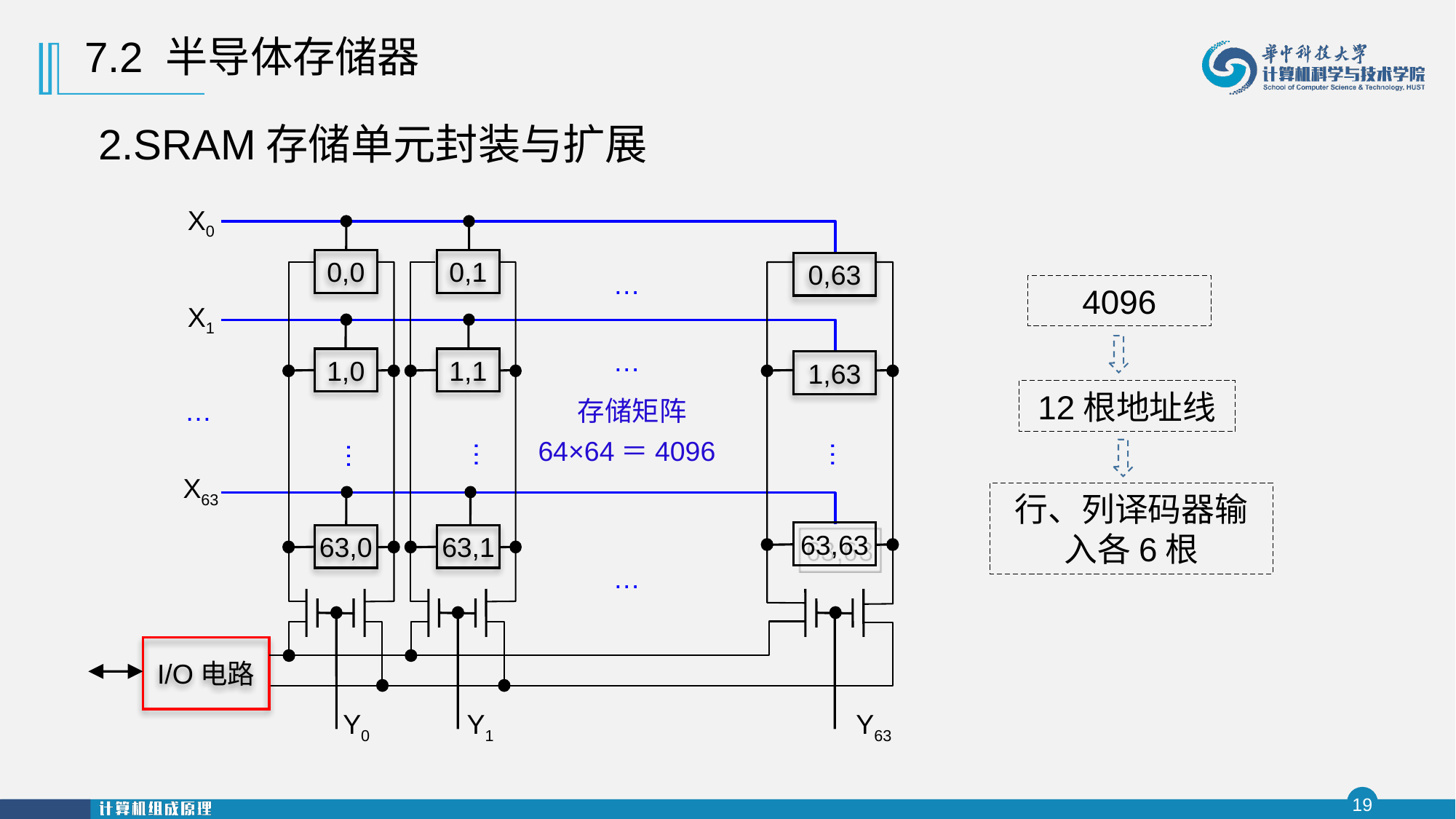

7.2 半导体存储器
2.SRAM存储单元封装与扩展
X0

X1

…
X63

0,0

1,0

…

63,0

Y0

0,1

1,1

…

63,1

Y1
0,63

1,63

…
63,63

Y63
…
…
…
4096

12根地址线

行、列译码器输入各6根
存储矩阵
64×64＝4096

I/O电路